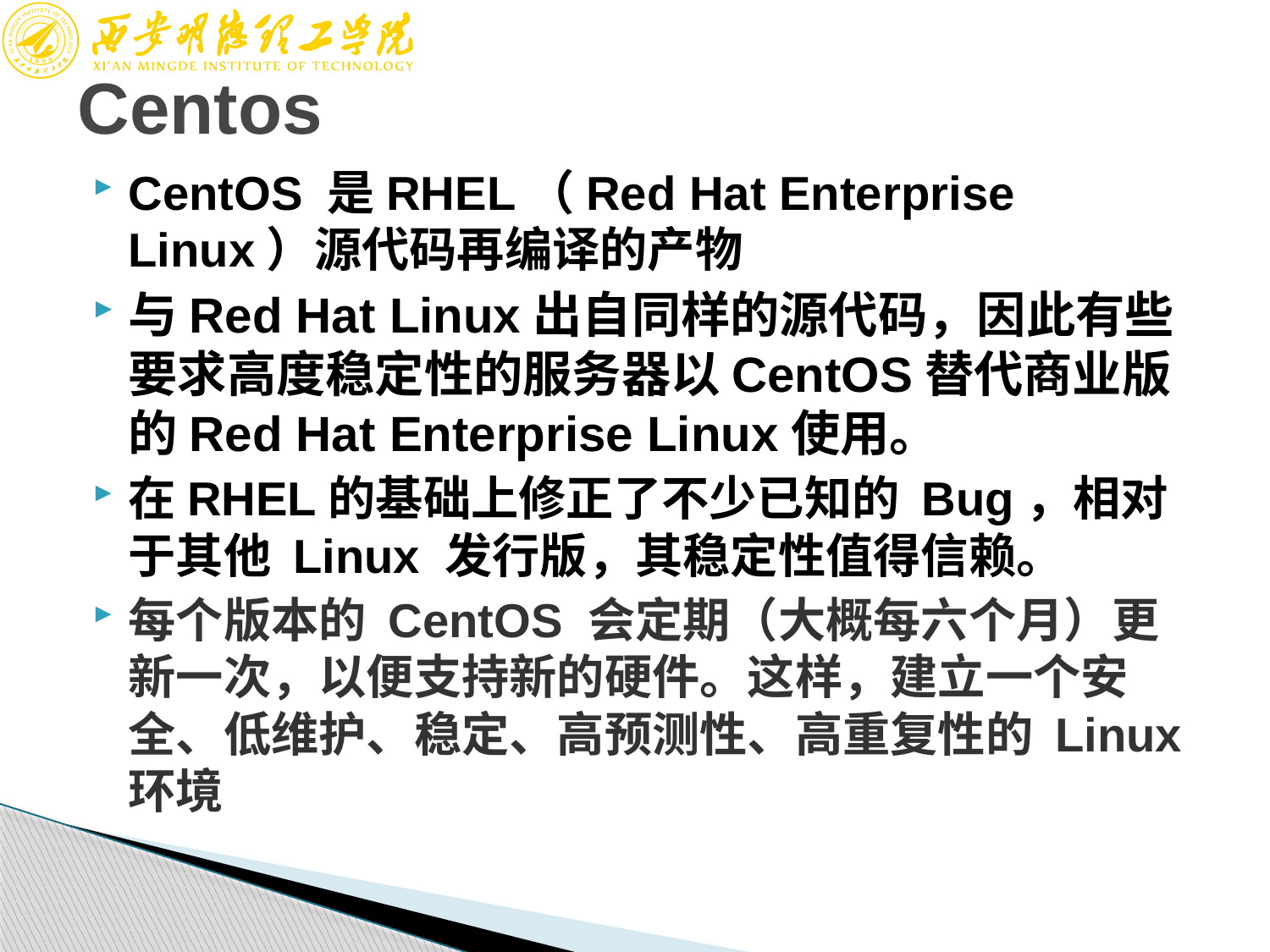

# Centos
CentOS 是RHEL（Red Hat Enterprise Linux）源代码再编译的产物
与Red Hat Linux出自同样的源代码，因此有些要求高度稳定性的服务器以CentOS替代商业版的Red Hat Enterprise Linux使用。
在RHEL的基础上修正了不少已知的 Bug，相对于其他 Linux 发行版，其稳定性值得信赖。
每个版本的 CentOS 会定期（大概每六个月）更新一次，以便支持新的硬件。这样，建立一个安全、低维护、稳定、高预测性、高重复性的 Linux 环境